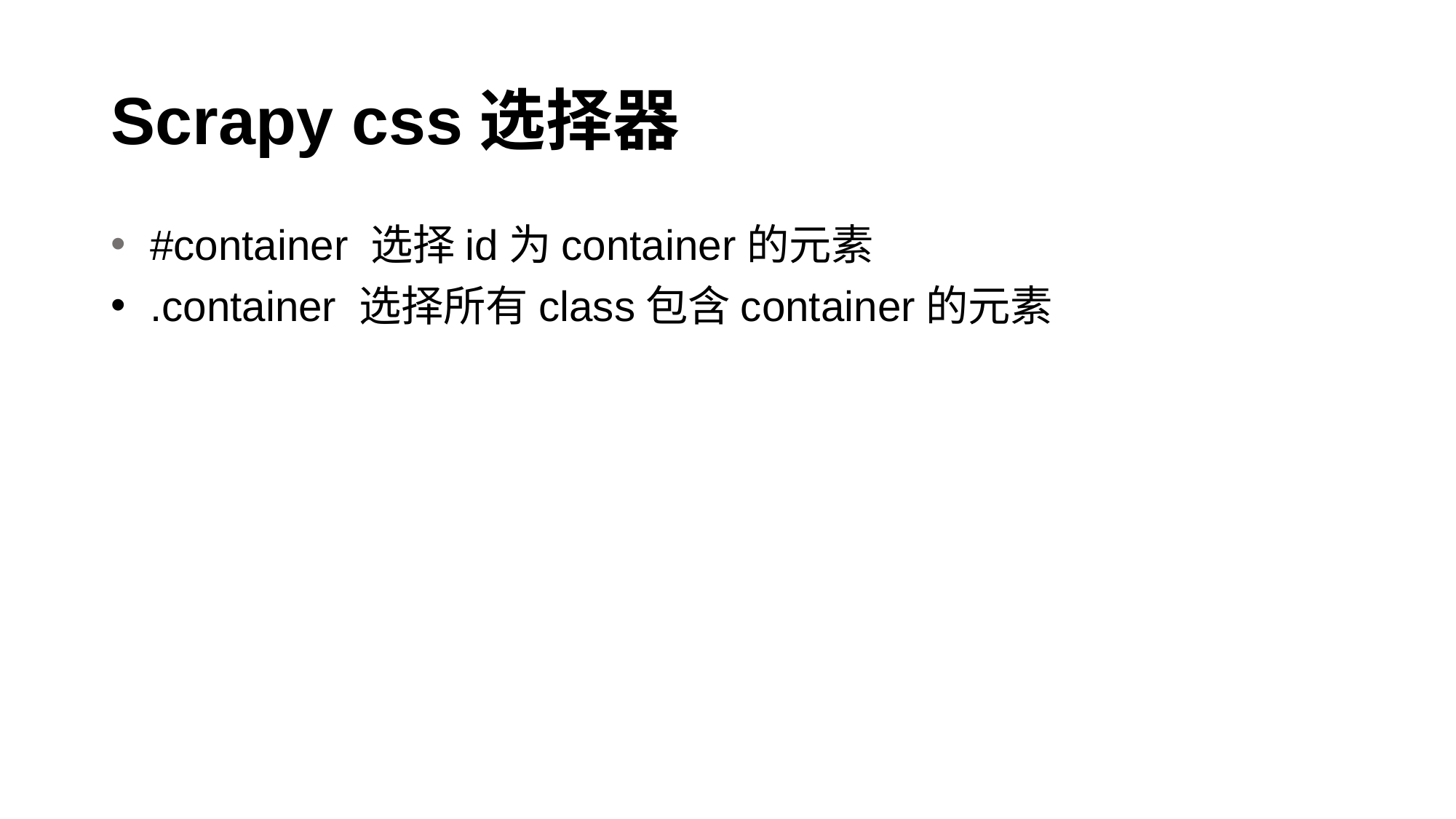

# Scrapy css选择器
 #container 选择id为container的元素
 .container 选择所有class包含container的元素